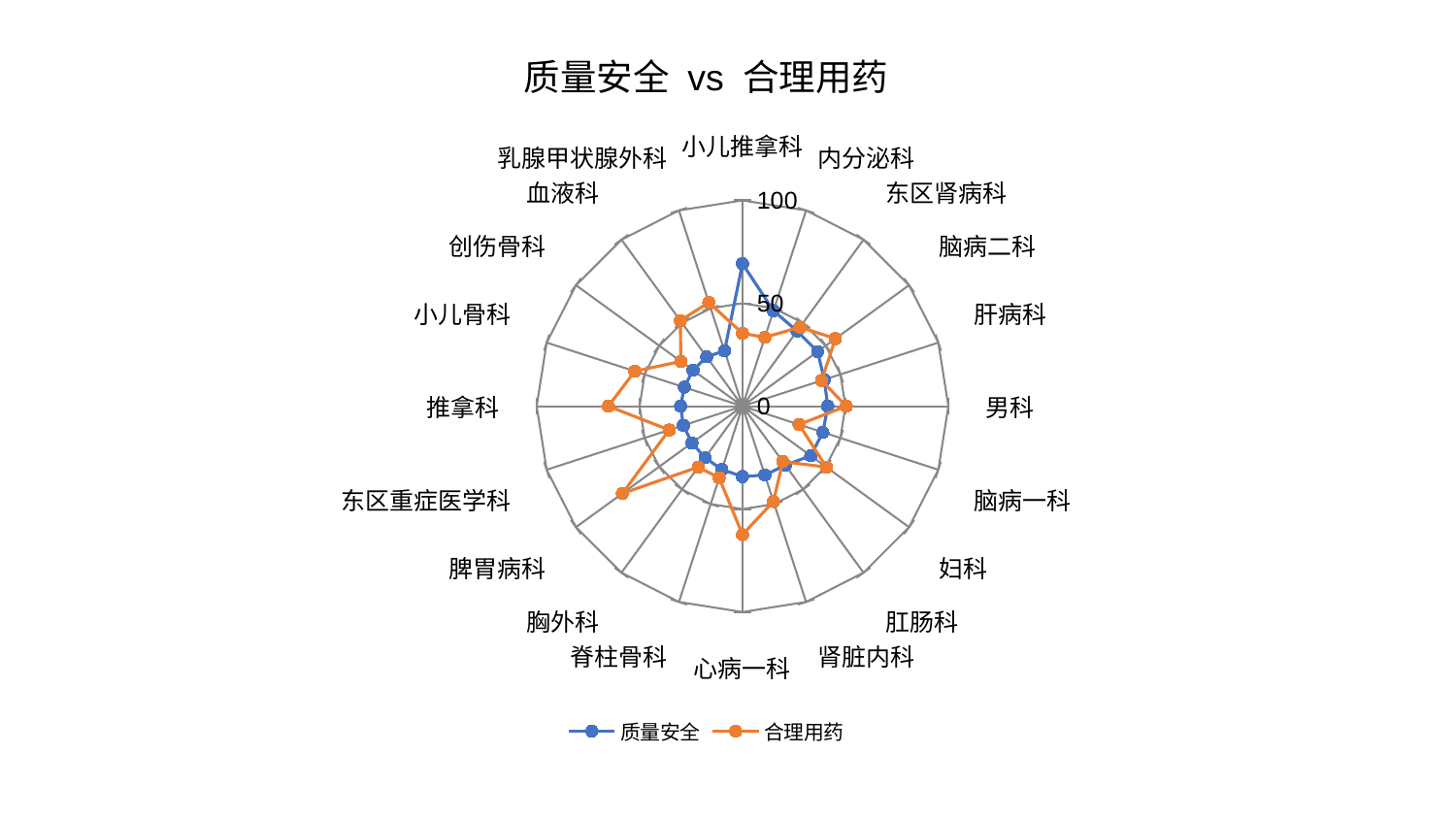

### Chart: 质量安全 vs 合理用药

| Category | 质量安全 | 合理用药 |
|---|---|---|
| 小儿推拿科 | 69.21862965486271 | 35.3913870145267 |
| 内分泌科 | 48.761950582508106 | 35.16930129190878 |
| 东区肾病科 | 45.140386438060304 | 47.50495125680881 |
| 脑病二科 | 45.10355414565082 | 55.84243208743001 |
| 肝病科 | 41.788952491124725 | 40.37850079762628 |
| 男科 | 41.41038420541579 | 50.39765338814177 |
| 脑病一科 | 41.076330598537574 | 28.89317294662054 |
| 妇科 | 40.9751018404622 | 50.36865013581488 |
| 肛肠科 | 35.4493068884678 | 33.277580423174214 |
| 肾脏内科 | 35.15852303330725 | 48.695703634132826 |
| 心病一科 | 34.204781822665765 | 62.441198128169255 |
| 脊柱骨科 | 32.3836564768763 | 36.611032333440676 |
| 胸外科 | 30.94091411020525 | 36.58139303330668 |
| 脾胃病科 | 30.371393576466595 | 72.12003302456904 |
| 东区重症医学科 | 30.22355348229046 | 37.4166876665685 |
| 推拿科 | 30.090849241472217 | 65.14875223348788 |
| 小儿骨科 | 29.750695413097834 | 55.024391357782136 |
| 创伤骨科 | 29.738141333344316 | 37.0195354746052 |
| 血液科 | 29.639747669505205 | 51.39475690252793 |
| 乳腺甲状腺外科 | 28.258935553608488 | 53.00377692935702 |
8